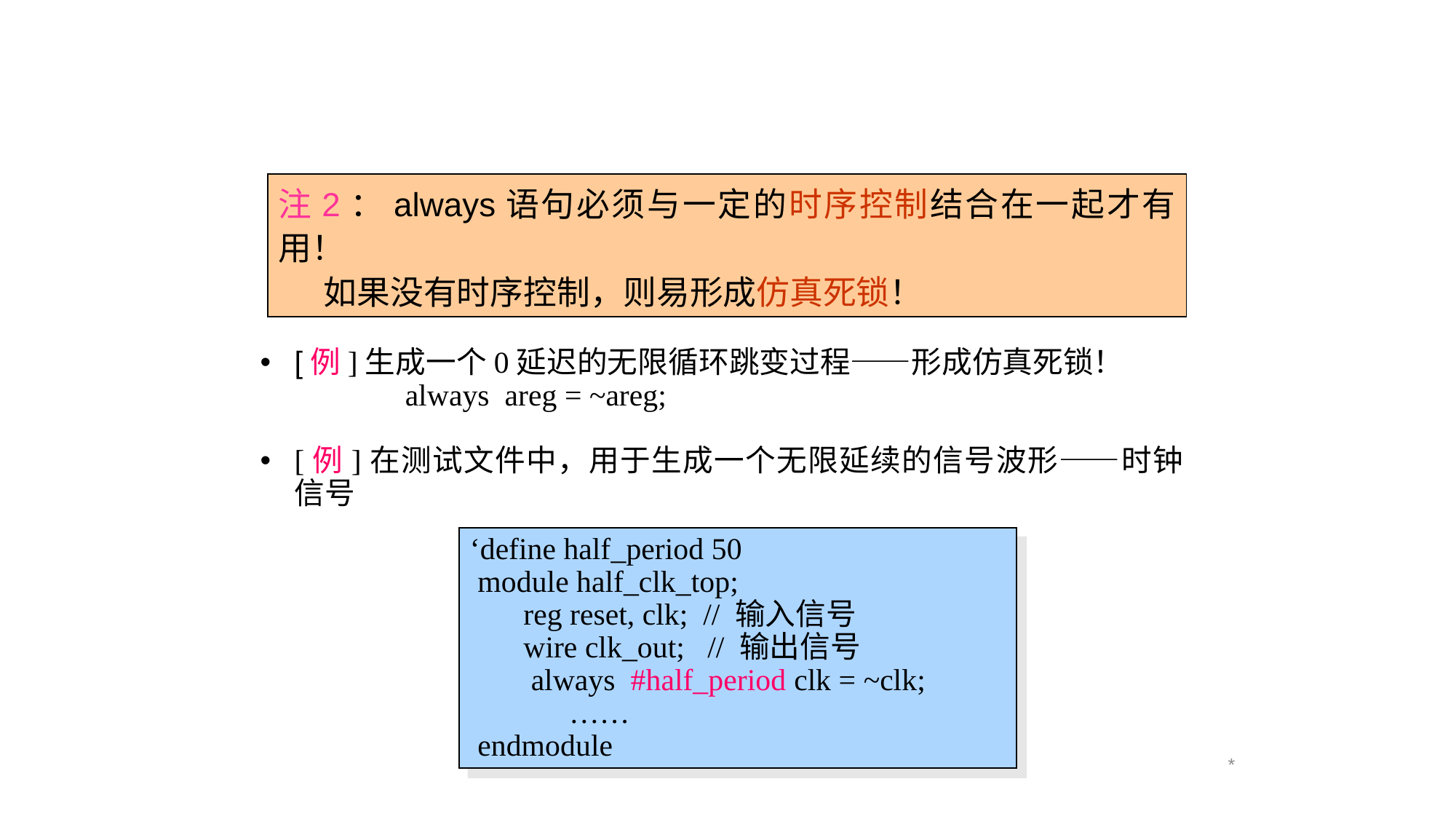

注2：always语句必须与一定的时序控制结合在一起才有用！
     如果没有时序控制，则易形成仿真死锁！

[例]生成一个0延迟的无限循环跳变过程——形成仿真死锁！
                   always  areg = ~areg;

[例]在测试文件中，用于生成一个无限延续的信号波形——时钟信号
‘define half_period 50
 module half_clk_top;
       reg reset, clk;  // 输入信号
       wire clk_out;   // 输出信号
        always  #half_period clk = ~clk;
             ……
 endmodule
*